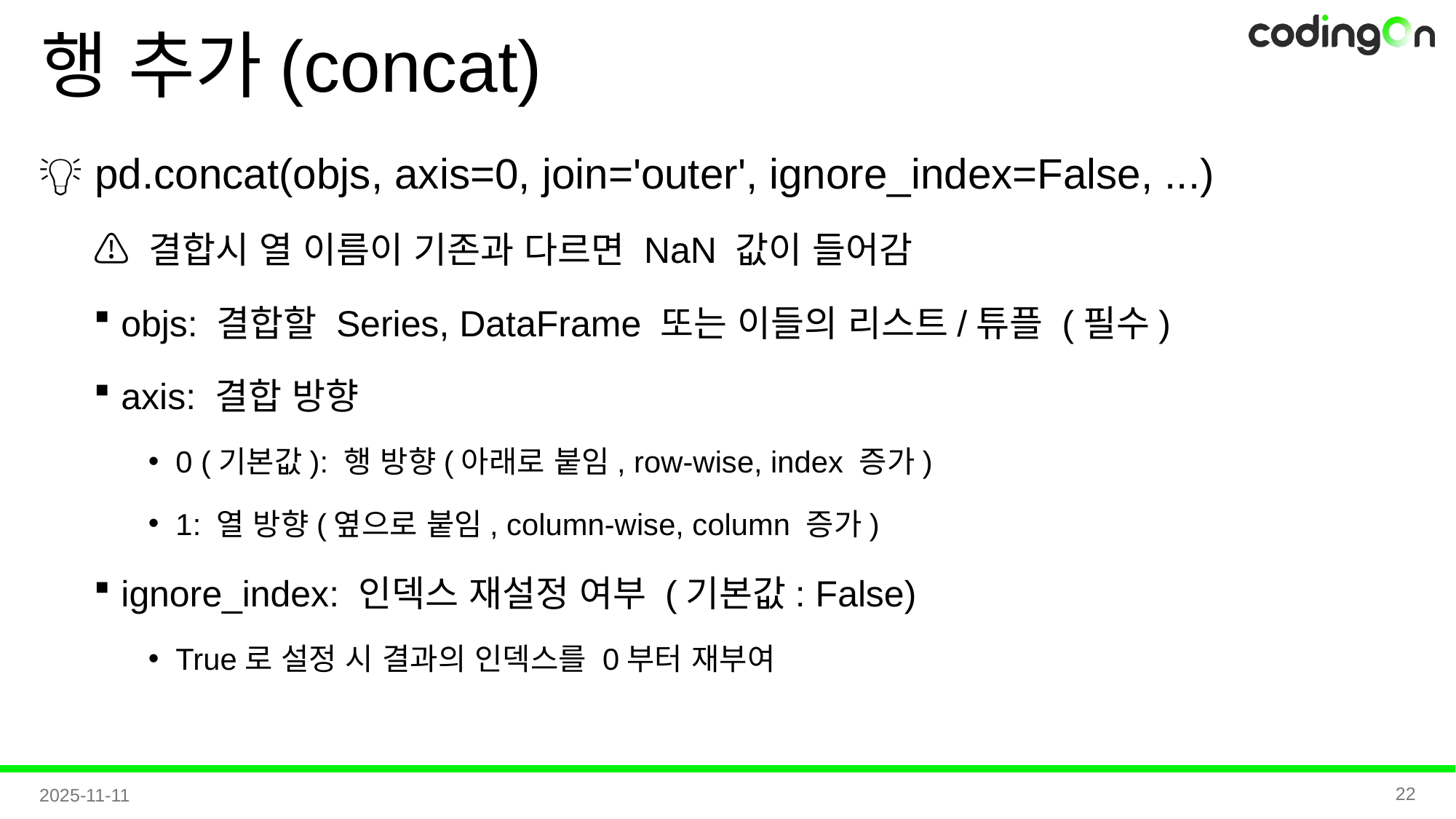

# 행 추가(concat)
💡 pd.concat(objs, axis=0, join='outer', ignore_index=False, ...)
⚠️ 결합시 열 이름이 기존과 다르면 NaN 값이 들어감
objs: 결합할 Series, DataFrame 또는 이들의 리스트/튜플 (필수)
axis: 결합 방향
0 (기본값): 행 방향(아래로 붙임, row-wise, index 증가)
1: 열 방향(옆으로 붙임, column-wise, column 증가)
ignore_index: 인덱스 재설정 여부 (기본값: False)
True로 설정 시 결과의 인덱스를 0부터 재부여
22
2025-11-11